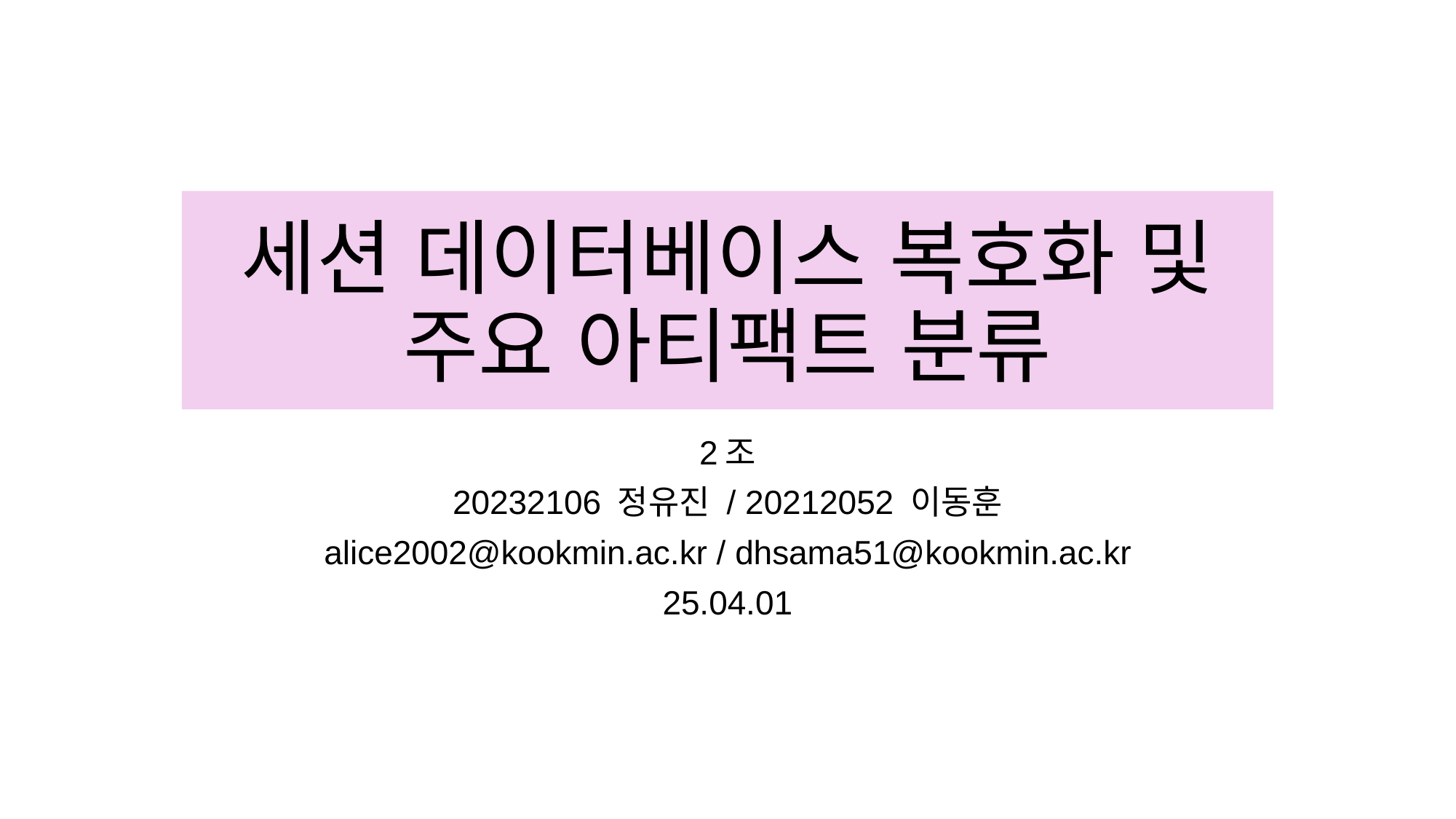

# 세션 데이터베이스 복호화 및 주요 아티팩트 분류

2조
20232106 정유진 / 20212052 이동훈
alice2002@kookmin.ac.kr / dhsama51@kookmin.ac.kr
25.04.01